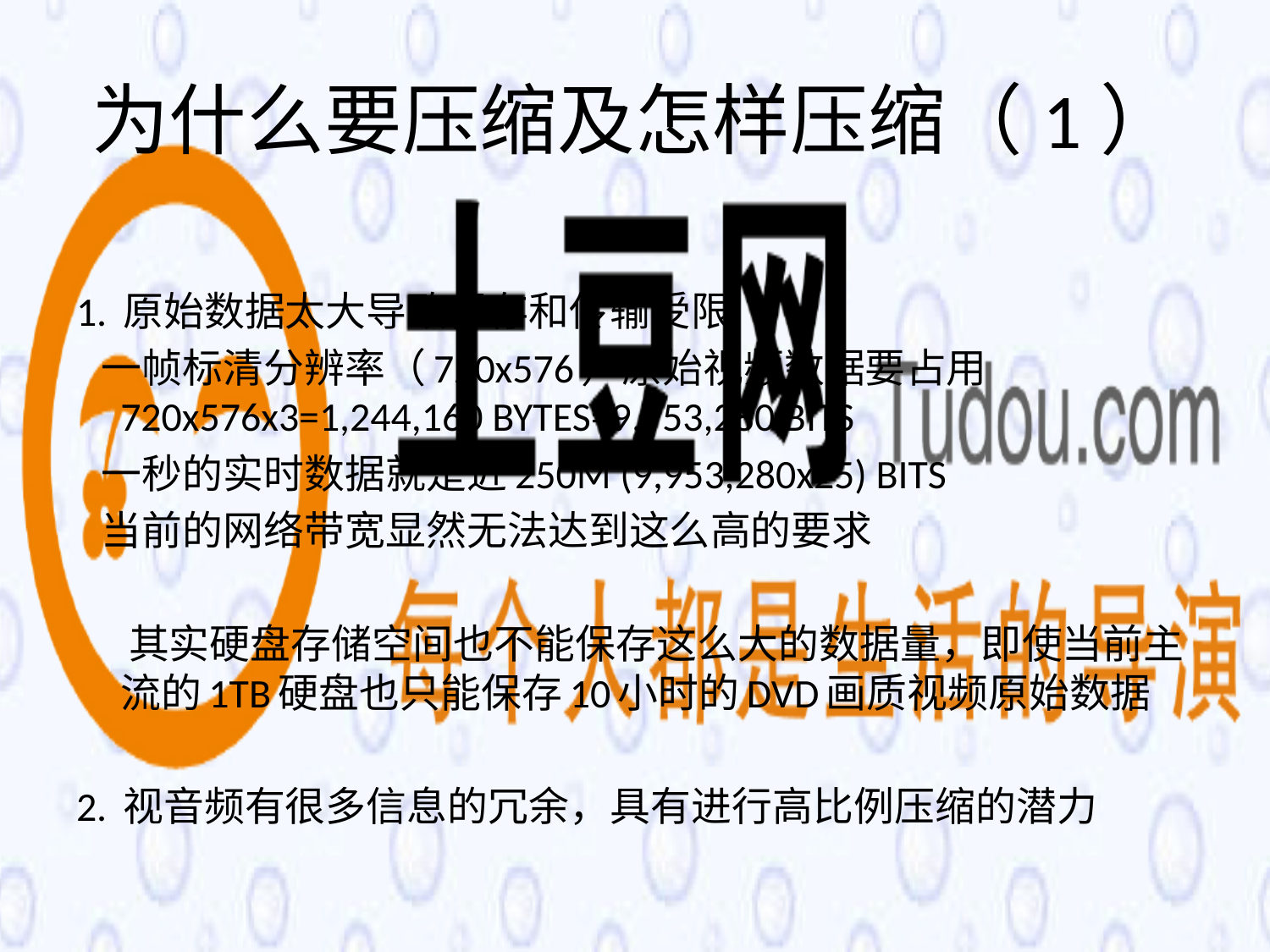

# 为什么要压缩及怎样压缩（1）

1. 原始数据太大导致保存和传输受限
  一帧标清分辨率（720x576）原始视频数据要占用 720x576x3=1,244,160 BYTES=9,953,280 BITS
  一秒的实时数据就是近250M (9,953,280x25) BITS
  当前的网络带宽显然无法达到这么高的要求

     其实硬盘存储空间也不能保存这么大的数据量，即使当前主流的1TB硬盘也只能保存10小时的DVD画质视频原始数据

2. 视音频有很多信息的冗余，具有进行高比例压缩的潜力